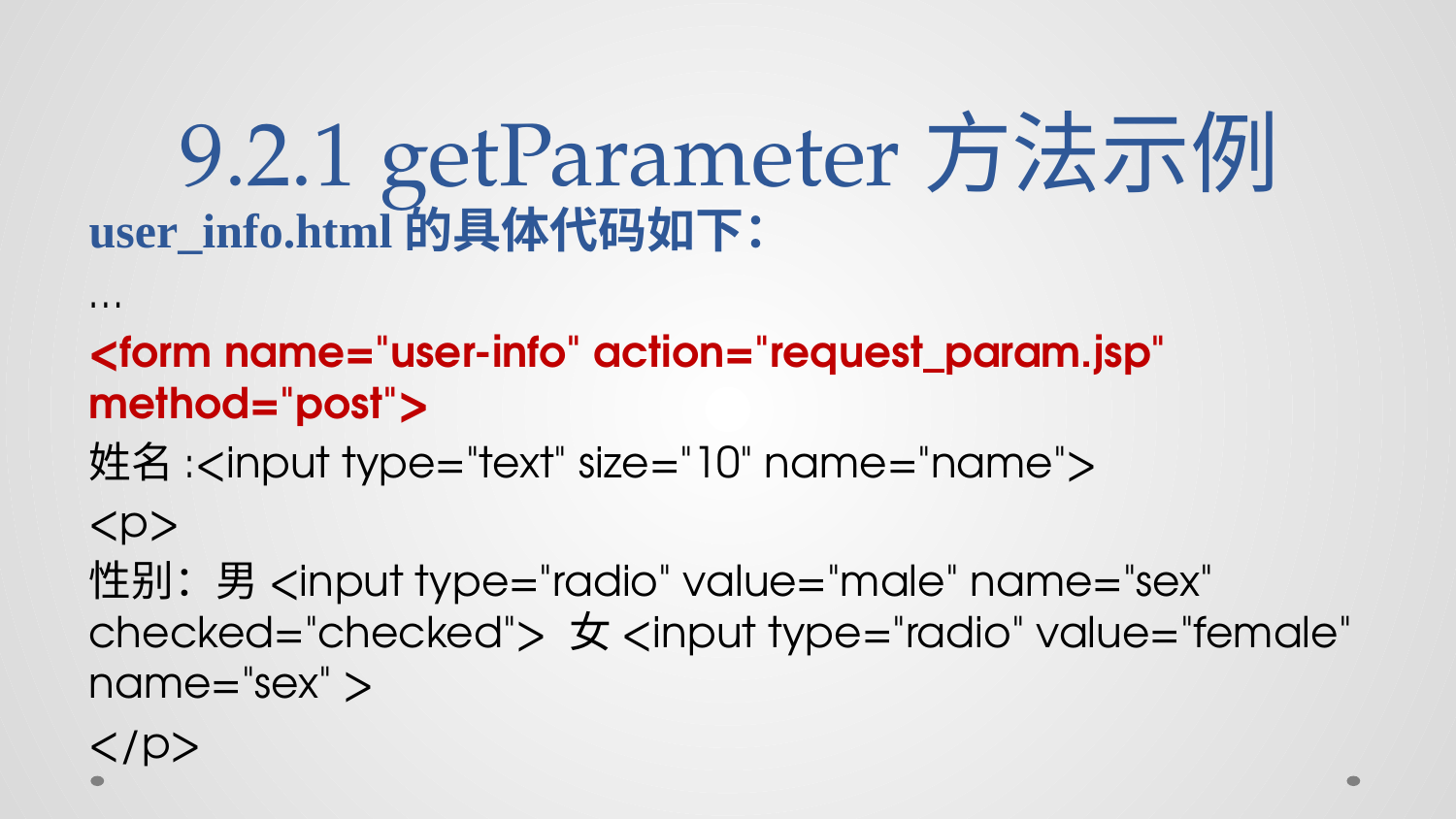

# 9.2.1 getParameter方法示例
user_info.html的具体代码如下：
…
<form name="user-info" action="request_param.jsp" method="post">
姓名:<input type="text" size="10" name="name">
<p>
性别：男<input type="radio" value="male" name="sex" checked="checked"> 女<input type="radio" value="female" name="sex" >
</p>